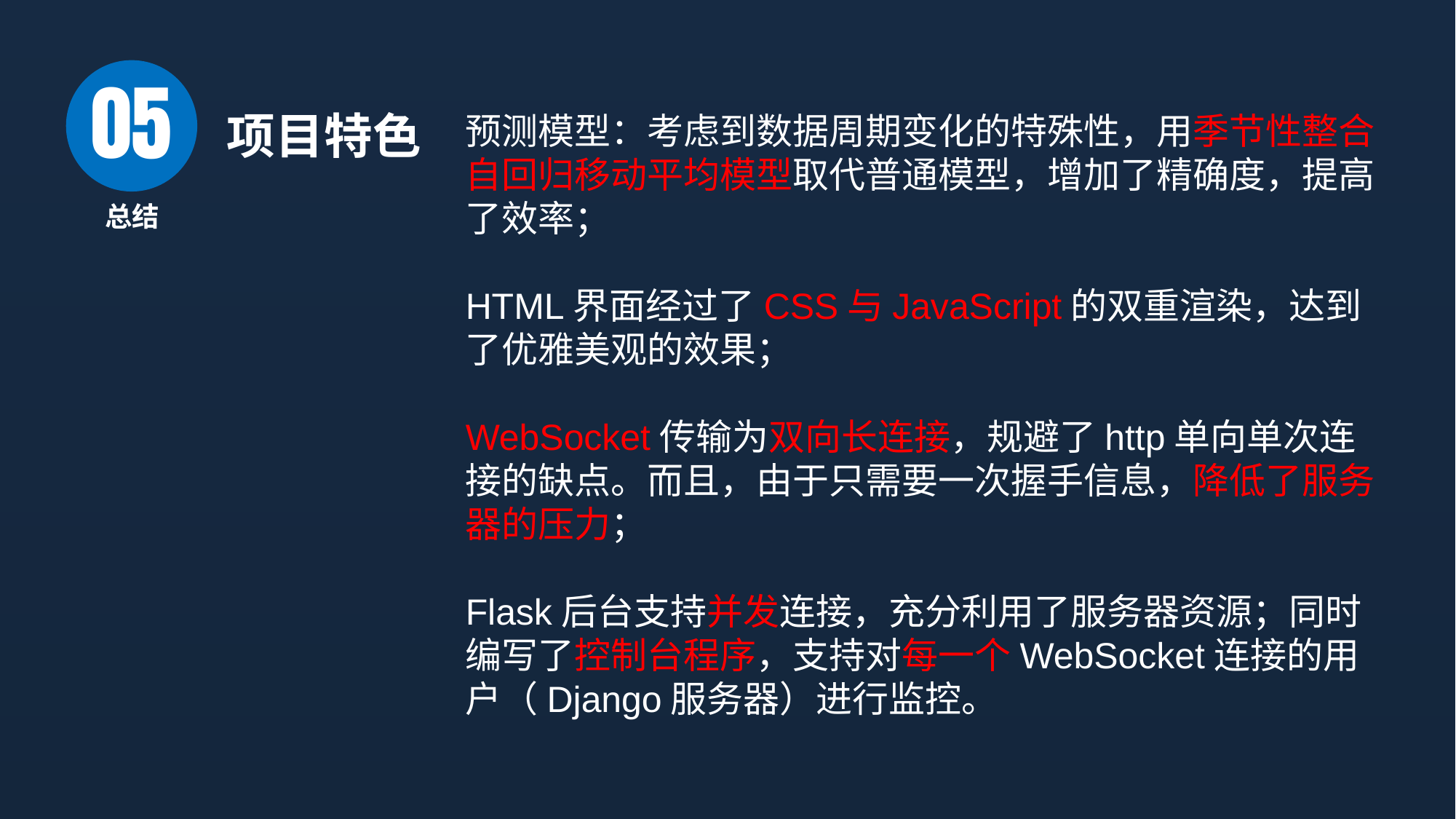

05
项目特色
预测模型：考虑到数据周期变化的特殊性，用季节性整合自回归移动平均模型取代普通模型，增加了精确度，提高了效率；

HTML界面经过了CSS与JavaScript的双重渲染，达到了优雅美观的效果；

WebSocket传输为双向长连接，规避了http单向单次连接的缺点。而且，由于只需要一次握手信息，降低了服务器的压力；

Flask后台支持并发连接，充分利用了服务器资源；同时编写了控制台程序，支持对每一个WebSocket连接的用户（Django服务器）进行监控。
总结